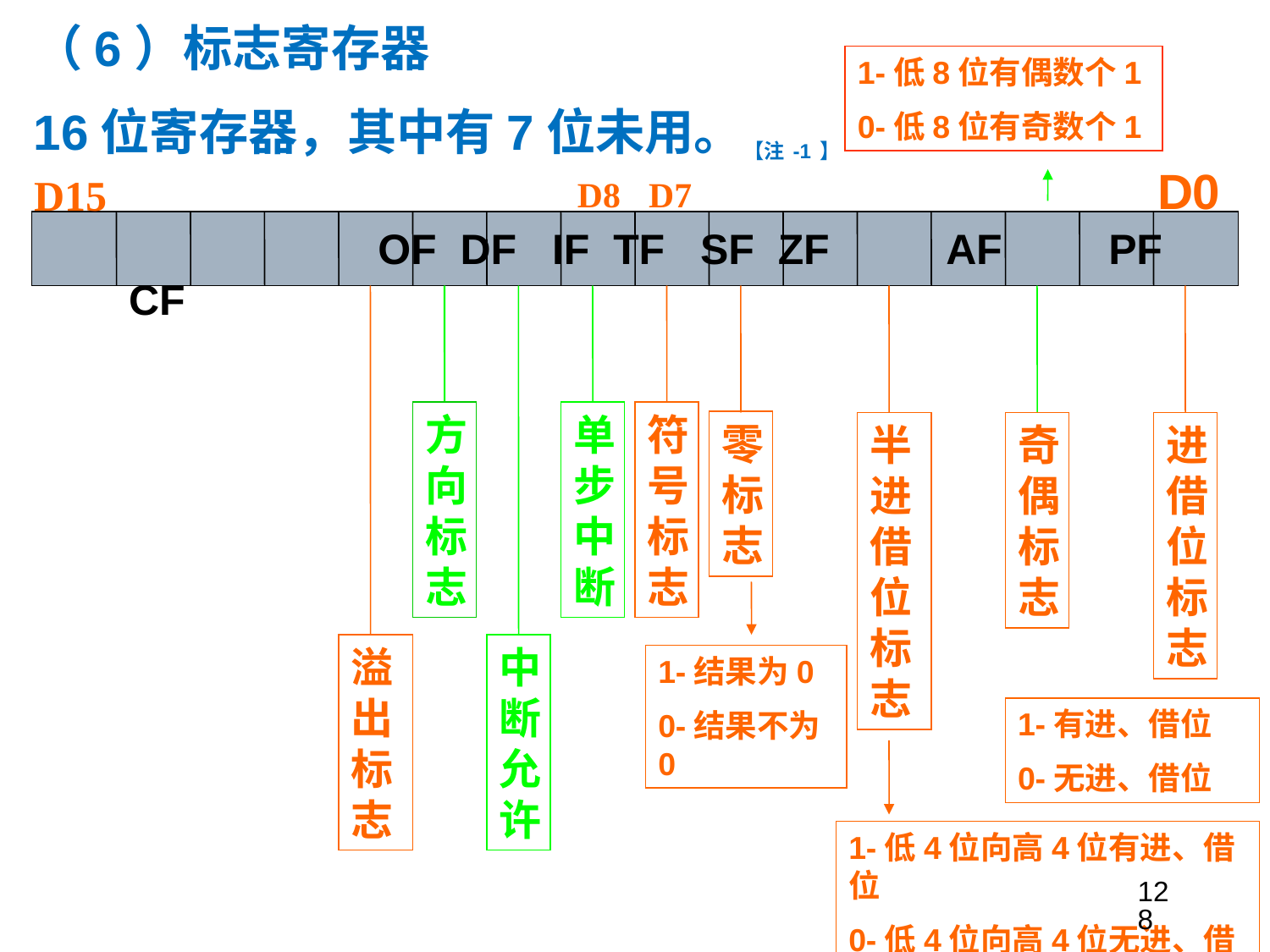

（6）标志寄存器
16位寄存器，其中有7位未用。【注-1】
1-低8位有偶数个1
0-低8位有奇数个1
D0
D15
D8
D7

                     OF  DF   IF  TF   SF  ZF          AF         PF          CF

方向标志
单步中断
符号标志
零标志
半进借位标志
奇偶标志
进借位标志

溢出标志
中断允许
1-结果为0
0-结果不为0
1-有进、借位
0-无进、借位

1-低4位向高4位有进、借位
0-低4位向高4位无进、借位
128